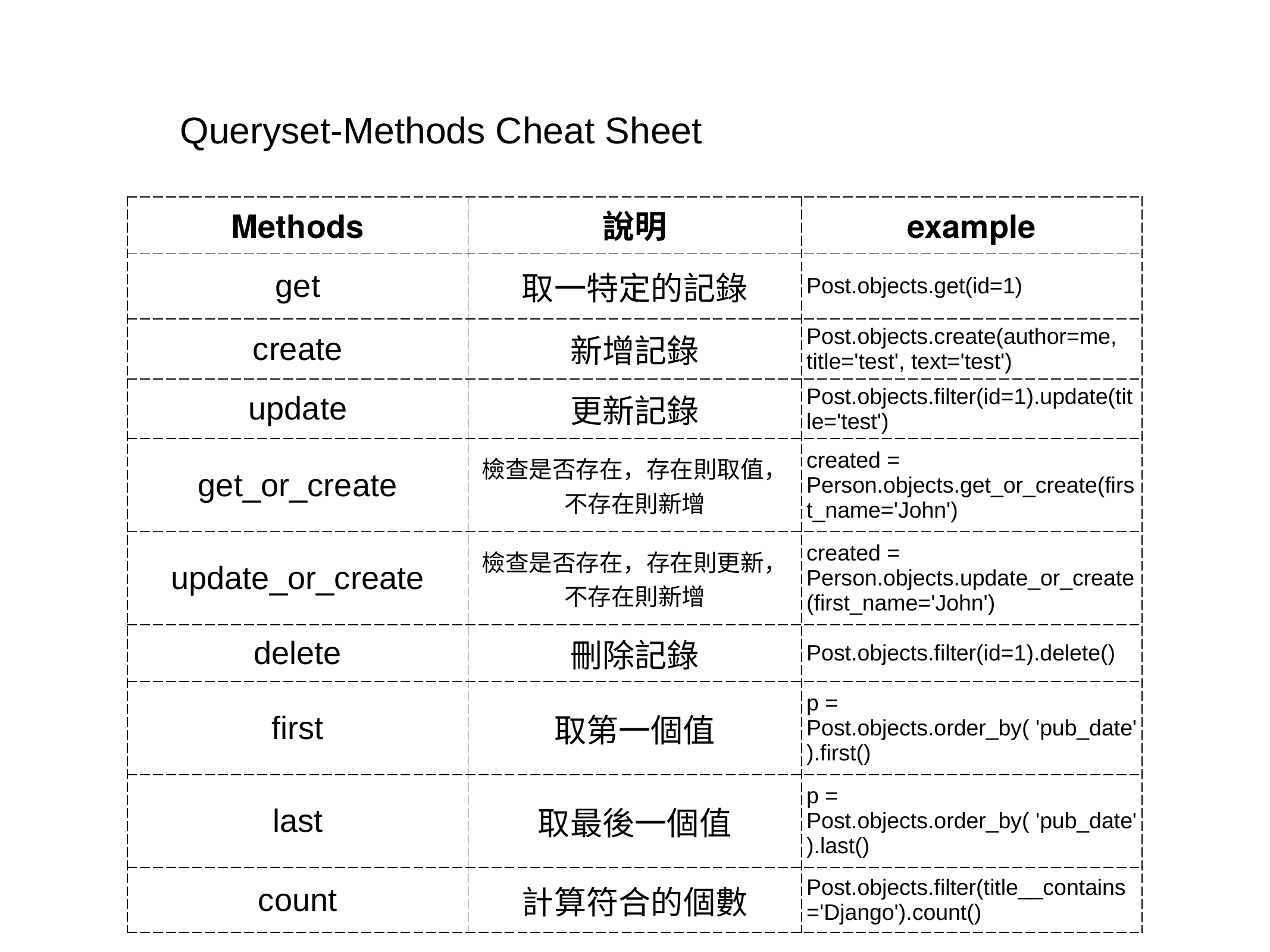

Queryset-Methods Cheat Sheet
| Methods | 說明 | example |
| --- | --- | --- |
| get | 取一特定的記錄 | Post.objects.get(id=1) |
| create | 新增記錄 | Post.objects.create(author=me, title='test', text='test') |
| update | 更新記錄 | Post.objects.filter(id=1).update(title='test') |
| get\_or\_create | 檢查是否存在，存在則取值，不存在則新增 | created = Person.objects.get\_or\_create(first\_name='John') |
| update\_or\_create | 檢查是否存在，存在則更新，不存在則新增 | created = Person.objects.update\_or\_create(first\_name='John') |
| delete | 刪除記錄 | Post.objects.filter(id=1).delete() |
| first | 取第一個值 | p = Post.objects.order\_by( 'pub\_date').first() |
| last | 取最後一個值 | p = Post.objects.order\_by( 'pub\_date').last() |
| count | 計算符合的個數 | Post.objects.filter(title\_\_contains='Django').count() |